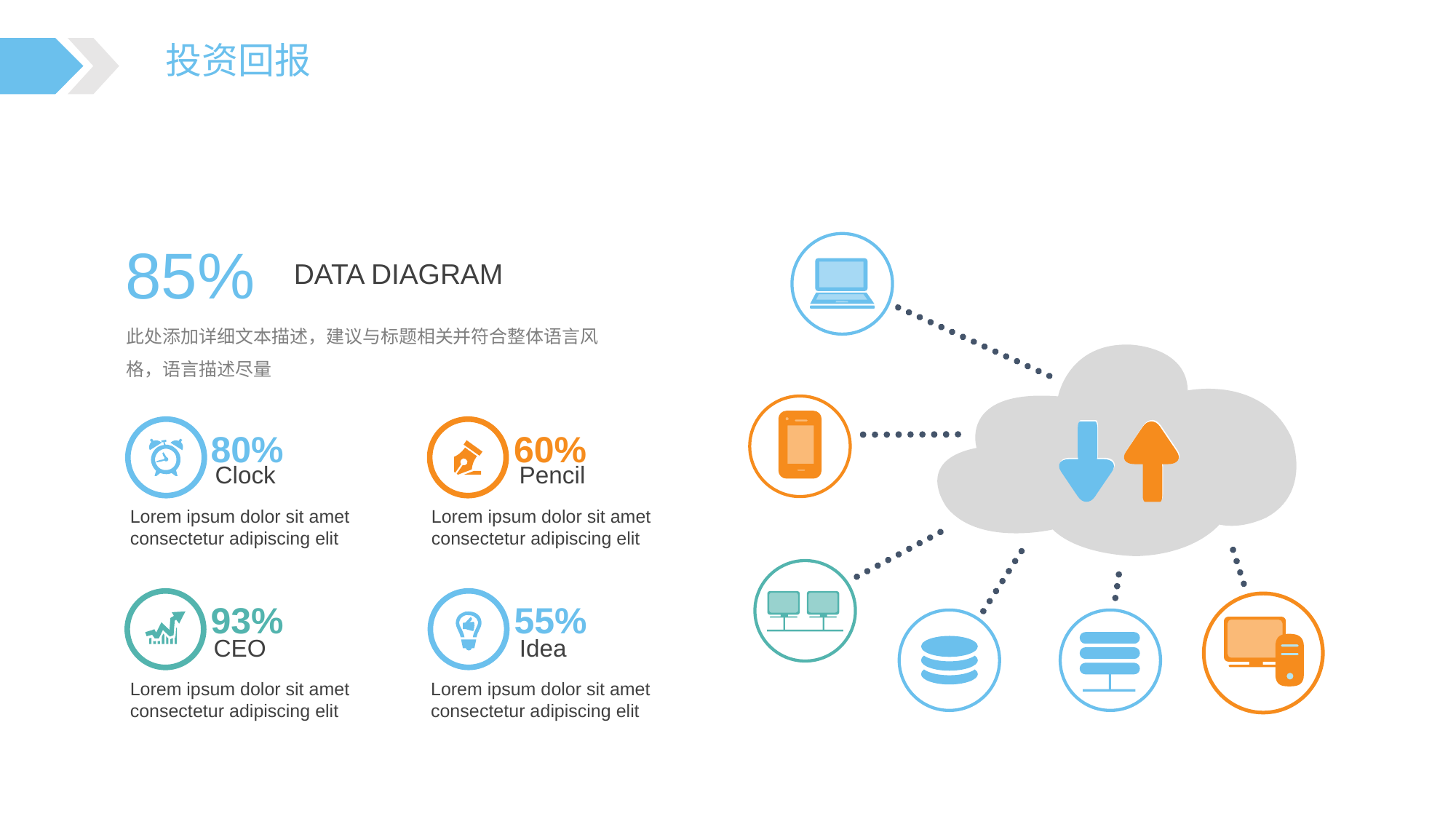

85%

DATA DIAGRAM
此处添加详细文本描述，建议与标题相关并符合整体语言风格，语言描述尽量

80%
60%

Clock
Pencil
Lorem ipsum dolor sit amet consectetur adipiscing elit
Lorem ipsum dolor sit amet consectetur adipiscing elit

93%
55%

CEO
Idea
Lorem ipsum dolor sit amet consectetur adipiscing elit
Lorem ipsum dolor sit amet consectetur adipiscing elit